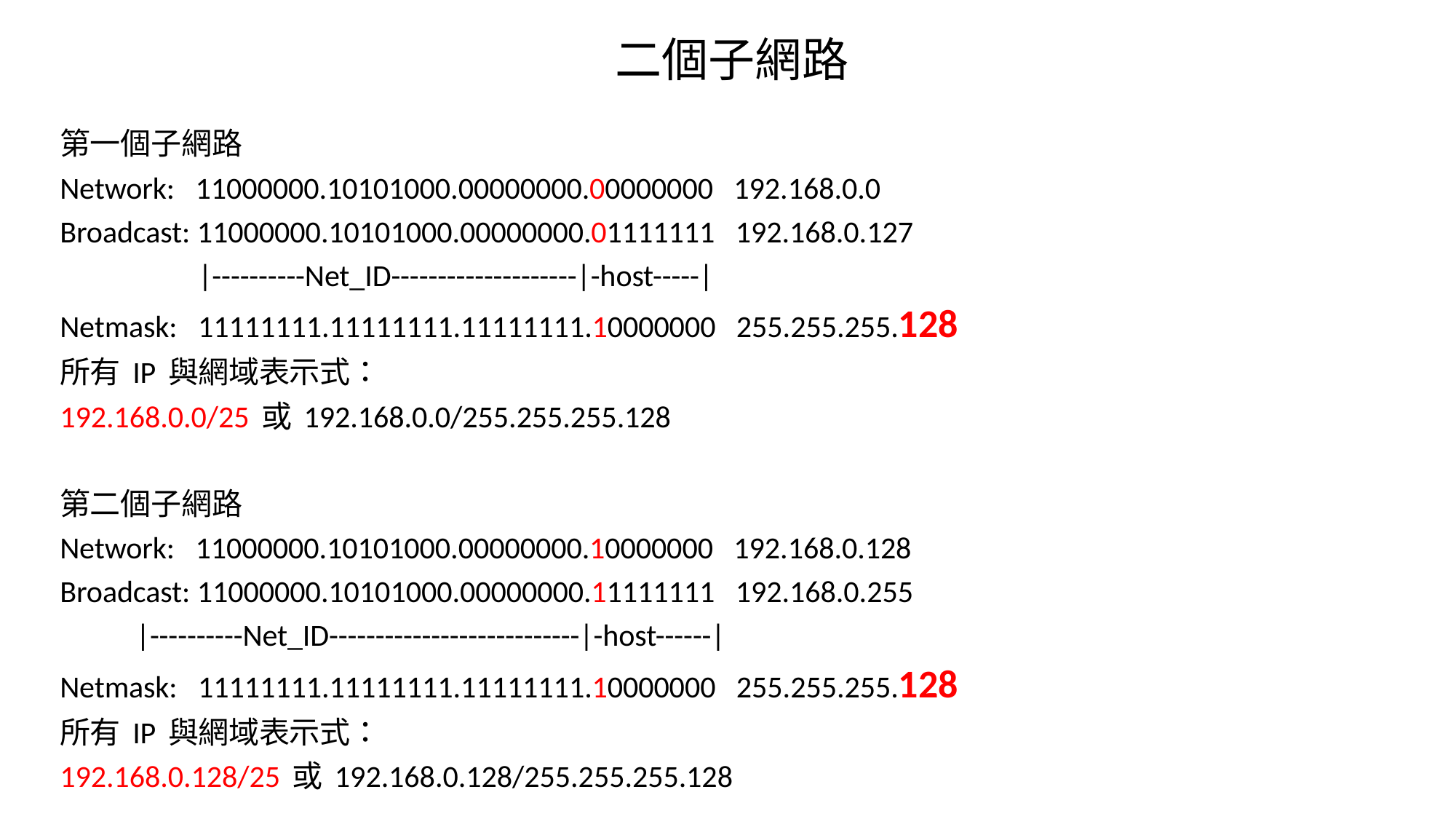

# 二個子網路
第一個子網路
Network:   11000000.10101000.00000000.00000000   192.168.0.0
Broadcast: 11000000.10101000.00000000.01111111   192.168.0.127
                    |----------Net_ID--------------------|-host-----|
Netmask:   11111111.11111111.11111111.10000000   255.255.255.128
所有 IP 與網域表示式：
192.168.0.0/25 或 192.168.0.0/255.255.255.128

第二個子網路
Network:   11000000.10101000.00000000.10000000   192.168.0.128
Broadcast: 11000000.10101000.00000000.11111111   192.168.0.255
           |----------Net_ID---------------------------|-host------|
Netmask:   11111111.11111111.11111111.10000000   255.255.255.128
所有 IP 與網域表示式：
192.168.0.128/25 或 192.168.0.128/255.255.255.128